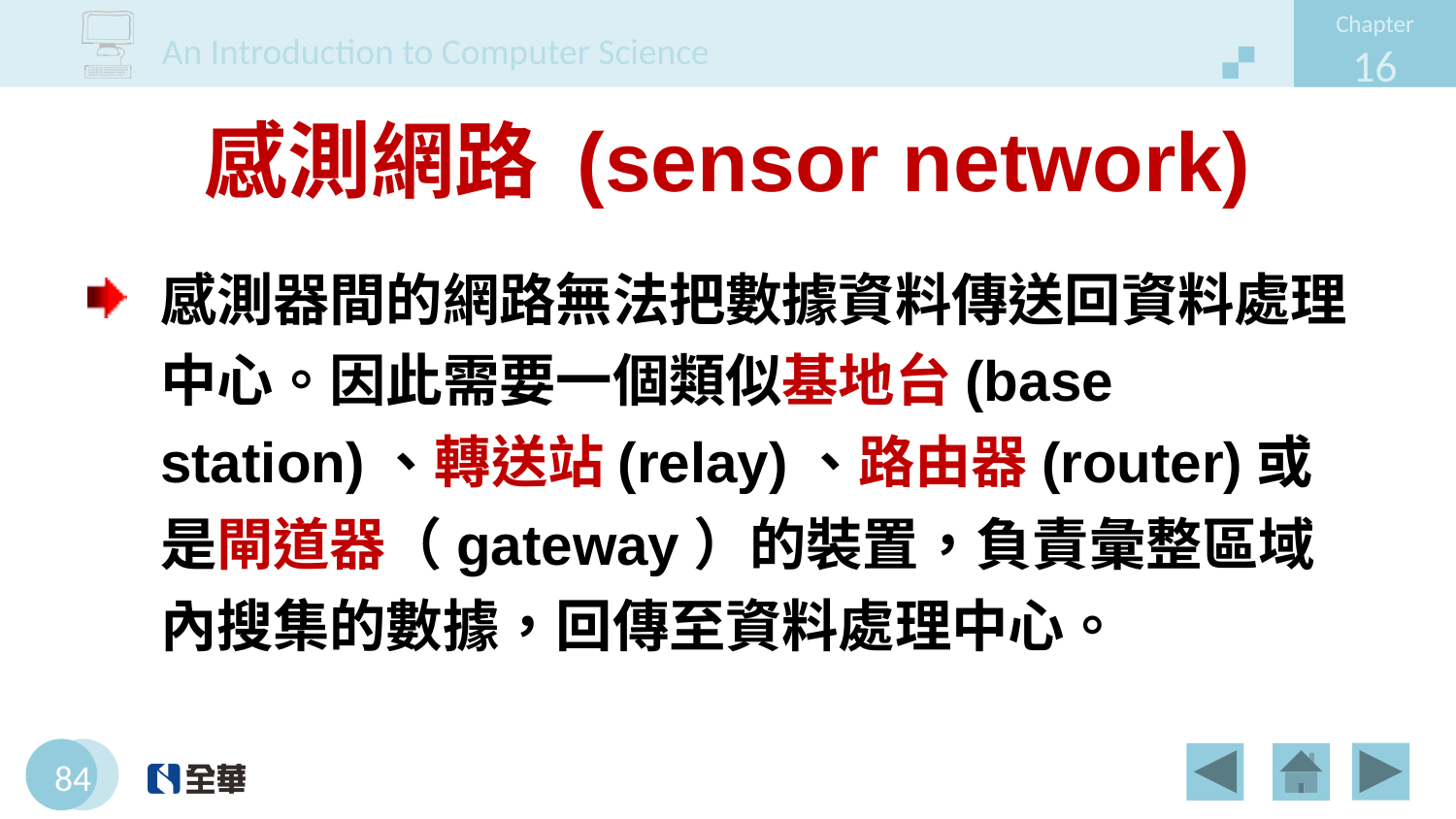

# 感測網路 (sensor network)
感測器間的網路無法把數據資料傳送回資料處理中心。因此需要一個類似基地台(base station)、轉送站(relay)、路由器(router)或是閘道器（gateway）的裝置，負責彙整區域內搜集的數據，回傳至資料處理中心。